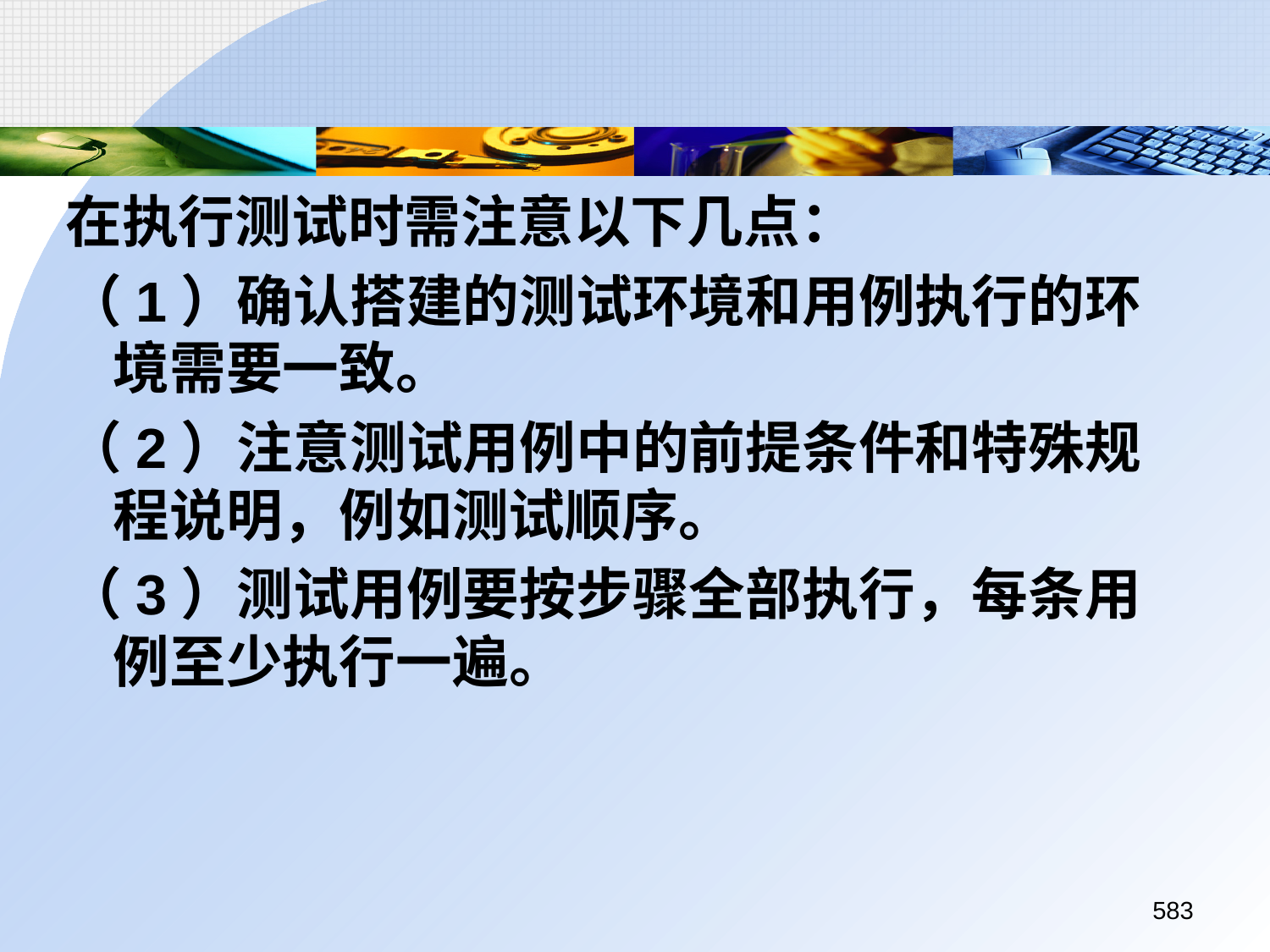

在执行测试时需注意以下几点：
（1）确认搭建的测试环境和用例执行的环境需要一致。
（2）注意测试用例中的前提条件和特殊规程说明，例如测试顺序。
（3）测试用例要按步骤全部执行，每条用例至少执行一遍。
583